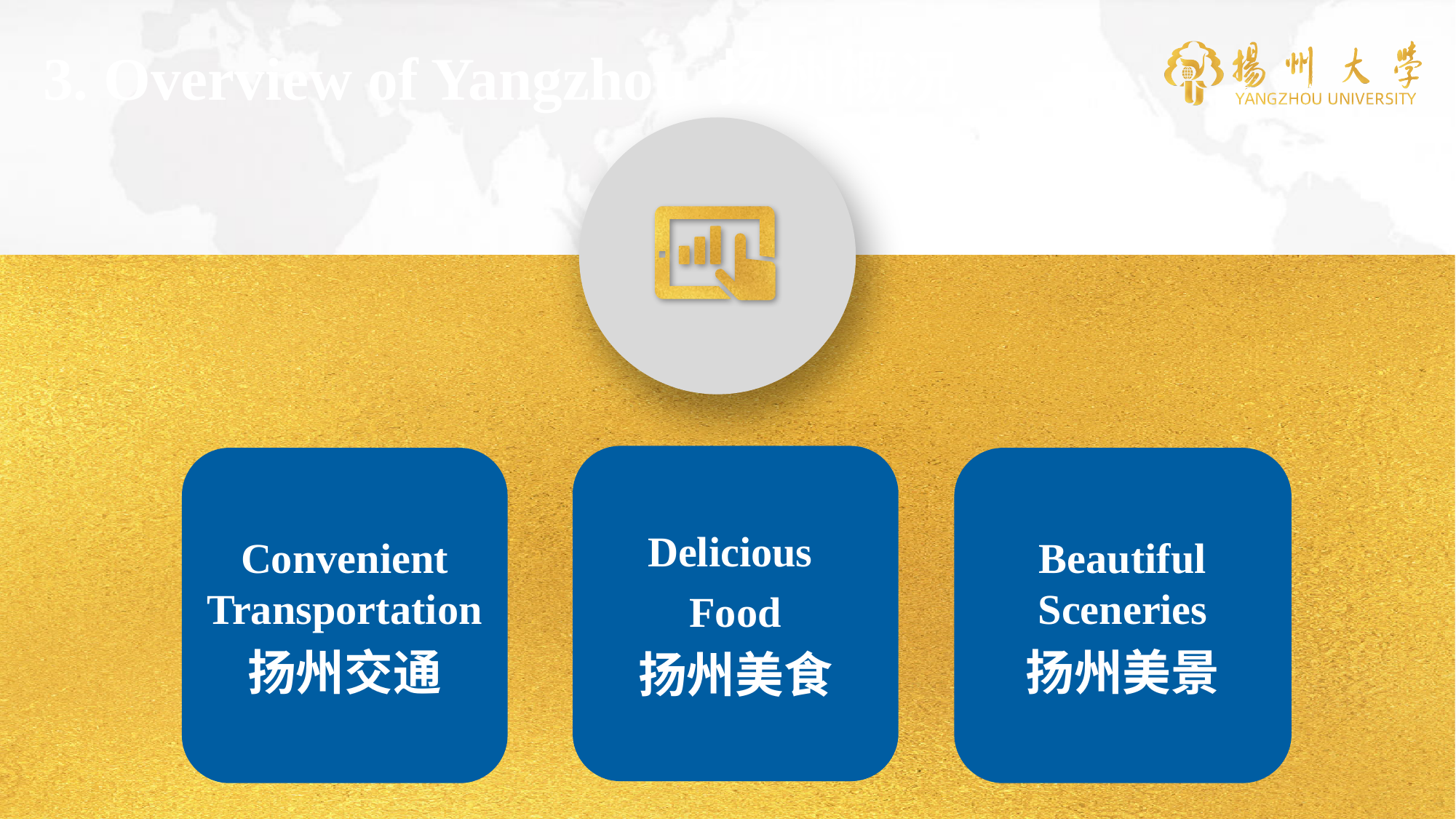

3. Overview of Yangzhou 扬州概况

Delicious
Food
扬州美食
Convenient Transportation
扬州交通
Beautiful Sceneries
扬州美景